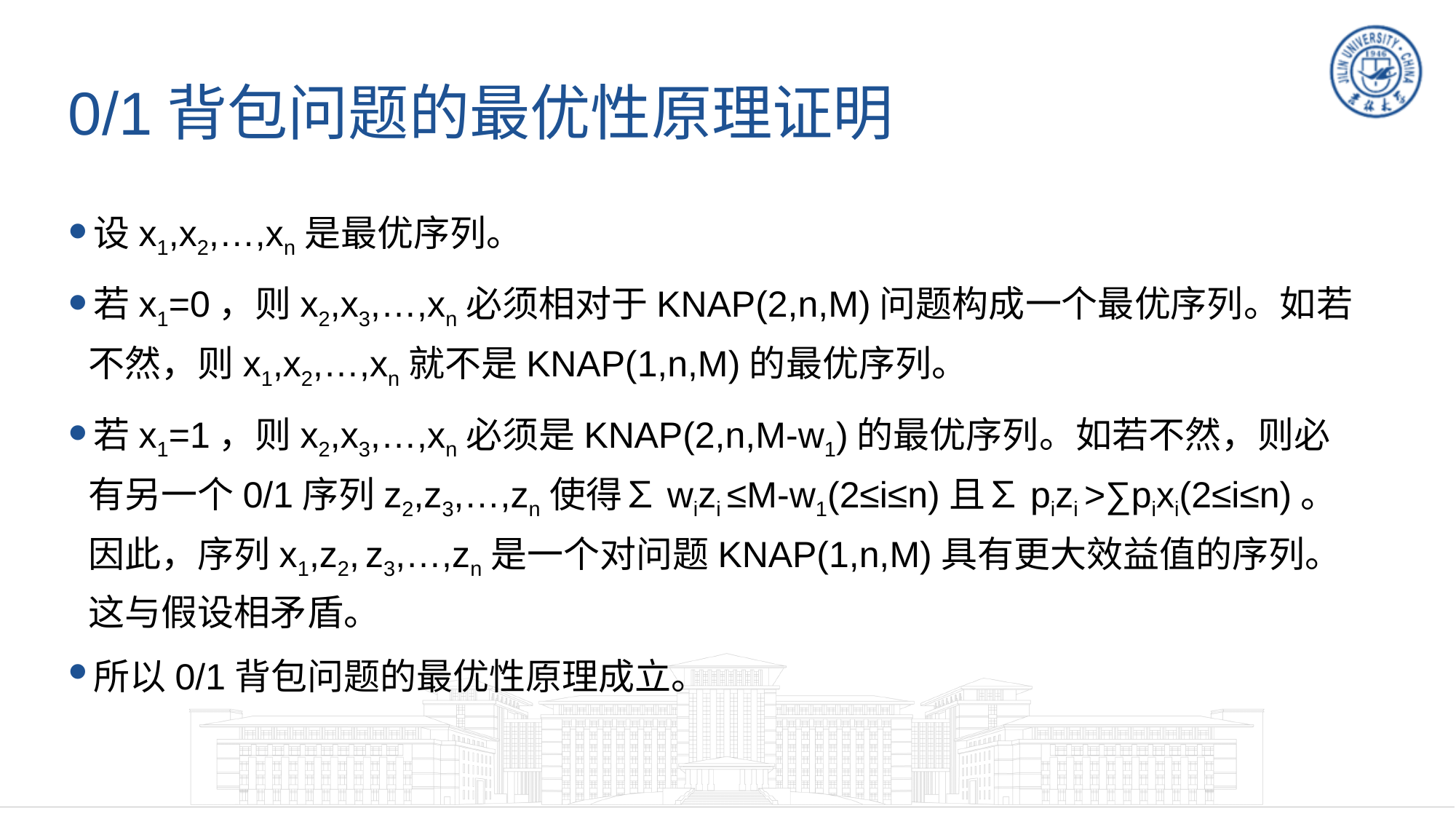

# 0/1背包问题的最优性原理证明
设x1,x2,…,xn是最优序列。
若x1=0，则x2,x3,…,xn必须相对于KNAP(2,n,M)问题构成一个最优序列。如若不然，则x1,x2,…,xn就不是KNAP(1,n,M)的最优序列。
若x1=1，则x2,x3,…,xn必须是KNAP(2,n,M-w1)的最优序列。如若不然，则必有另一个0/1序列z2,z3,…,zn使得∑wizi ≤M-w1(2≤i≤n)且∑pizi >∑pixi(2≤i≤n)。因此，序列x1,z2, z3,…,zn是一个对问题KNAP(1,n,M)具有更大效益值的序列。这与假设相矛盾。
所以0/1背包问题的最优性原理成立。
8